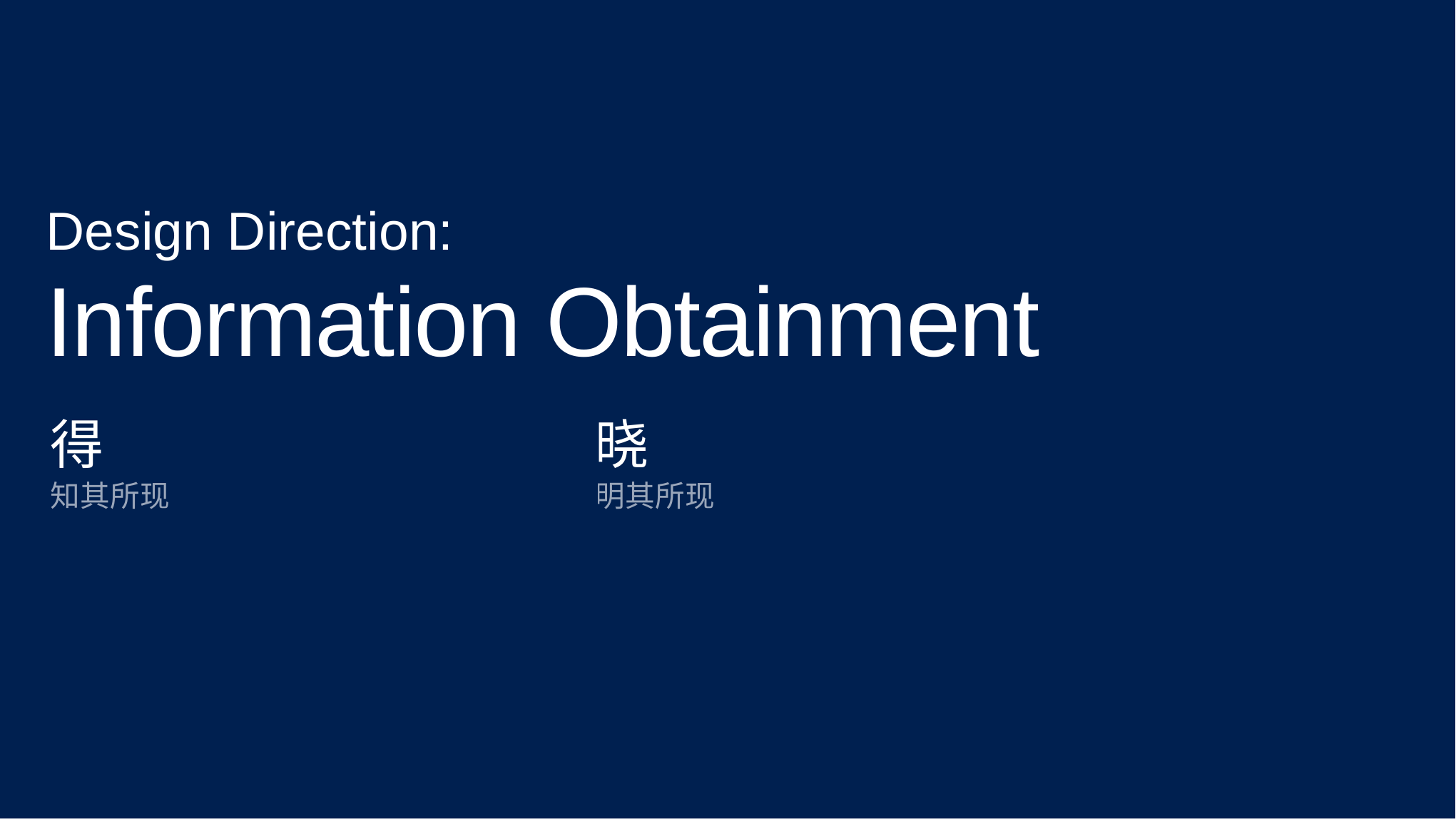

Design Direction:
Information Obtainment
Index
Go to
得
知其所现
晓
明其所现

戳我